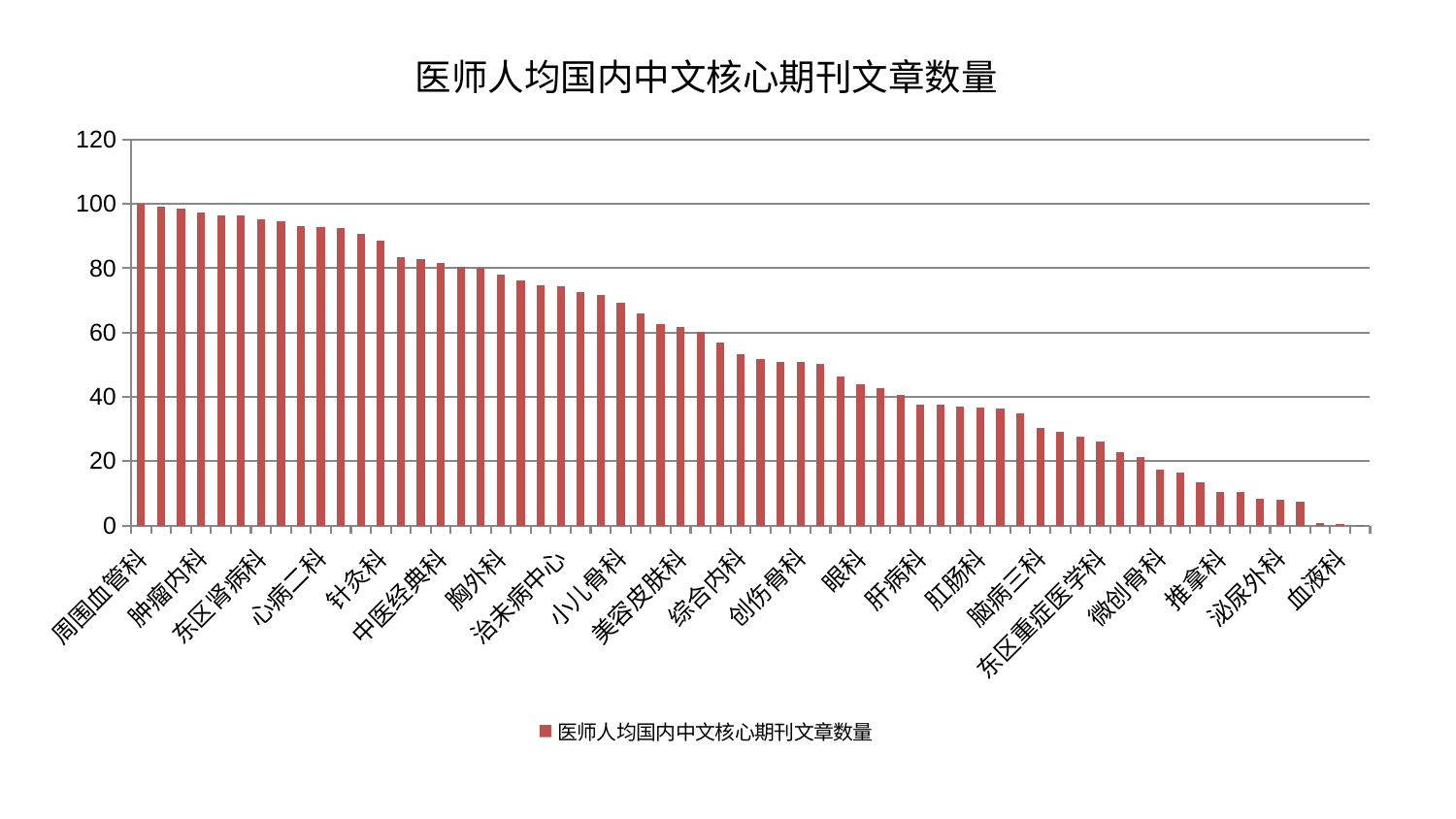

### Chart: 医师人均国内中文核心期刊文章数量

| Category | 医师人均国内中文核心期刊文章数量 |
|---|---|
| 周围血管科 | 99.99999999999999 |
| 脑病一科 | 99.11376901251282 |
| 皮肤科 | 98.55455901913632 |
| 肿瘤内科 | 97.45765454600992 |
| 神经外科 | 96.48911991970256 |
| 肾病科 | 96.3311924930543 |
| 东区肾病科 | 95.3409790286635 |
| 重症医学科 | 94.5705062199257 |
| 产科 | 93.18611826079682 |
| 心病二科 | 92.7707212714445 |
| 普通外科 | 92.47061301639185 |
| 乳腺甲状腺外科 | 90.6524190718658 |
| 针灸科 | 88.49947368520324 |
| 心血管内科 | 83.3406589181427 |
| 肝胆外科 | 82.79658766543433 |
| 中医经典科 | 81.64859565004964 |
| 骨科 | 80.45264572490309 |
| 肾脏内科 | 80.12208642663616 |
| 胸外科 | 77.95769142192555 |
| 心病三科 | 76.14182323624203 |
| 消化内科 | 74.56624249171315 |
| 治未病中心 | 74.27975949059632 |
| 身心医学科 | 72.66625343715305 |
| 呼吸内科 | 71.74090528832448 |
| 小儿骨科 | 69.23908765145838 |
| 内分泌科 | 65.97746892126248 |
| 脾胃科消化科合并 | 62.64602290019609 |
| 美容皮肤科 | 61.86116754132427 |
| 心病四科 | 60.114580608936706 |
| 男科 | 56.86756573887654 |
| 综合内科 | 53.25112637509904 |
| 康复科 | 51.88786112092841 |
| 儿科 | 50.986233426097286 |
| 创伤骨科 | 50.951136823104335 |
| 老年医学科 | 50.13199866959989 |
| 西区重症医学科 | 46.191809120888465 |
| 眼科 | 43.75041575522668 |
| 神经内科 | 42.570291483452365 |
| 脾胃病科 | 40.70780279183436 |
| 肝病科 | 37.663882951980774 |
| 妇二科 | 37.578639720654856 |
| 脑病二科 | 36.82548033429481 |
| 肛肠科 | 36.73419069333771 |
| 显微骨科 | 36.35432206244164 |
| 耳鼻喉科 | 34.803619754263735 |
| 脑病三科 | 30.323745448011397 |
| 心病一科 | 28.988744537012913 |
| 运动损伤骨科 | 27.74666598793129 |
| 东区重症医学科 | 26.233649884869884 |
| 脊柱骨科 | 22.87402306119689 |
| 风湿病科 | 21.247388051461897 |
| 微创骨科 | 17.263019798087555 |
| 小儿推拿科 | 16.410147604118553 |
| 妇科 | 13.501710935809376 |
| 推拿科 | 10.430063538321402 |
| 关节骨科 | 10.352377355976557 |
| 医院 | 8.387788738879282 |
| 泌尿外科 | 8.020220950967994 |
| 妇科妇二科合并 | 7.391760289153227 |
| 口腔科 | 0.8413174231699083 |
| 血液科 | 0.33666637285663736 |
| 中医外治中心 | 0.2879528130085324 |
254